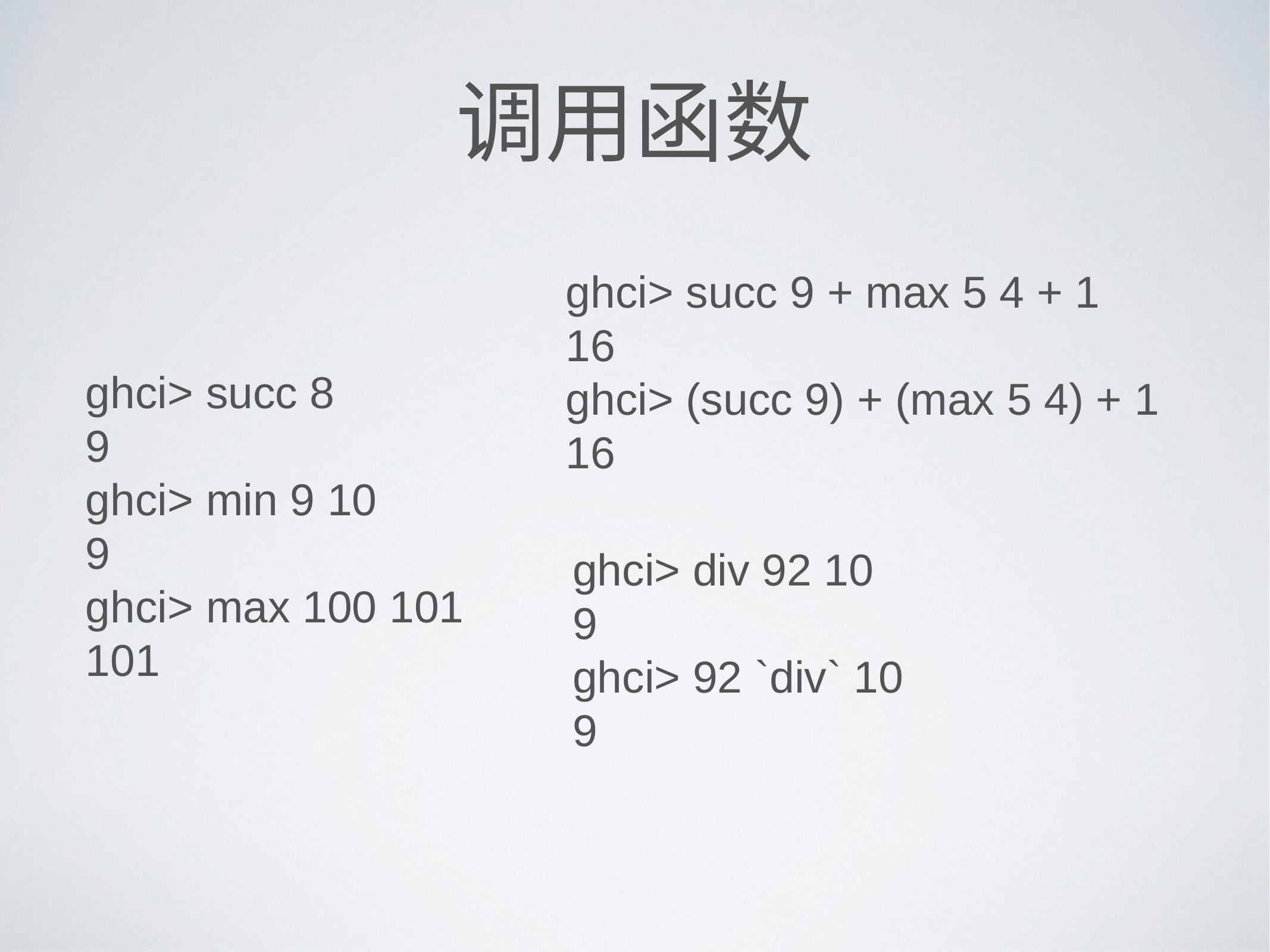

# 调用函数
ghci> succ 9 + max 5 4 + 1
16
ghci> (succ 9) + (max 5 4) + 1
16
ghci> succ 8
9
ghci> min 9 10
9
ghci> max 100 101
101
ghci> div 92 10
9
ghci> 92 `div` 10
9